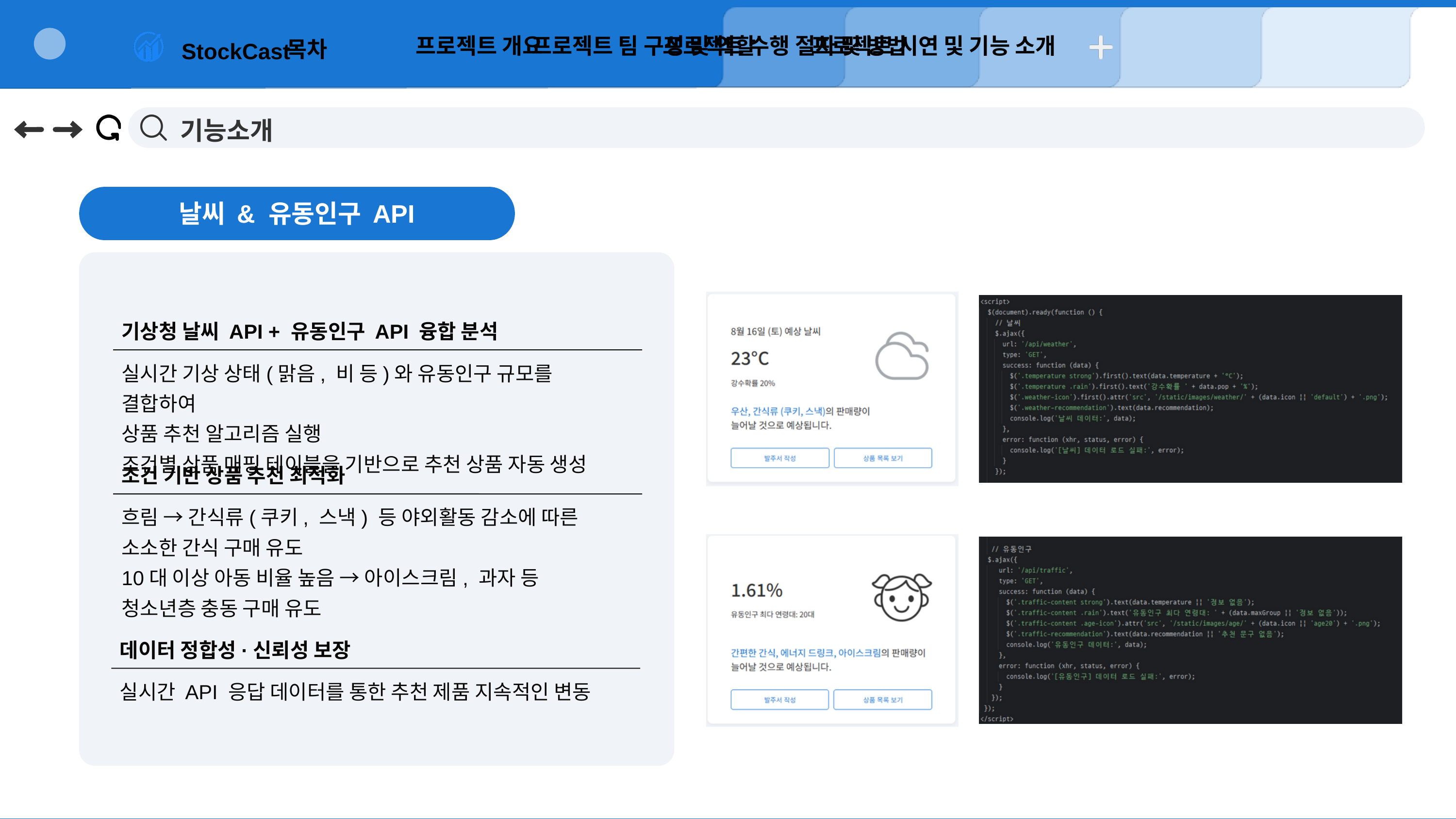

프로젝트 개요
프로젝트 팀 구성 및 역할
프로젝트 수행 절차 및 방법
프로젝트 시연 및 기능 소개

목차
StockCast

기능소개

날씨 & 유동인구 API

기상청 날씨 API + 유동인구 API 융합 분석

실시간 기상 상태(맑음, 비 등)와 유동인구 규모를 결합하여
상품 추천 알고리즘 실행
조건별 상품 매핑 테이블을 기반으로 추천 상품 자동 생성
조건 기반 상품 추천 최적화

흐림 → 간식류(쿠키, 스낵) 등 야외활동 감소에 따른 소소한 간식 구매 유도
10대 이상 아동 비율 높음 → 아이스크림, 과자 등
청소년층 충동 구매 유도
데이터 정합성·신뢰성 보장

실시간 API 응답 데이터를 통한 추천 제품 지속적인 변동